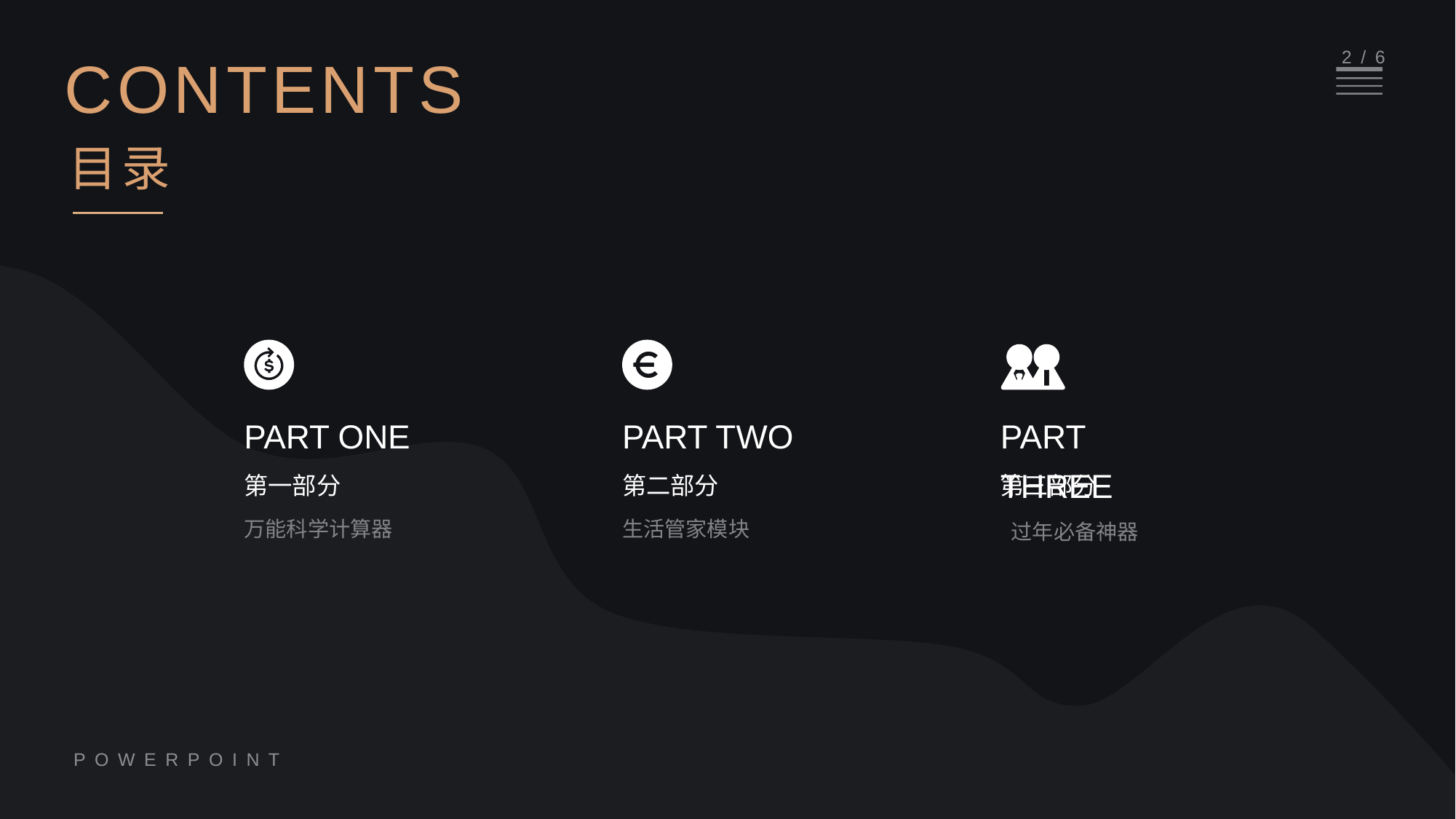

CONTENTS
2/6

目录

PART ONE
PART TWO
PART THREE
第一部分
第二部分
第三部分
万能科学计算器
生活管家模块
过年必备神器
POWERPOINT